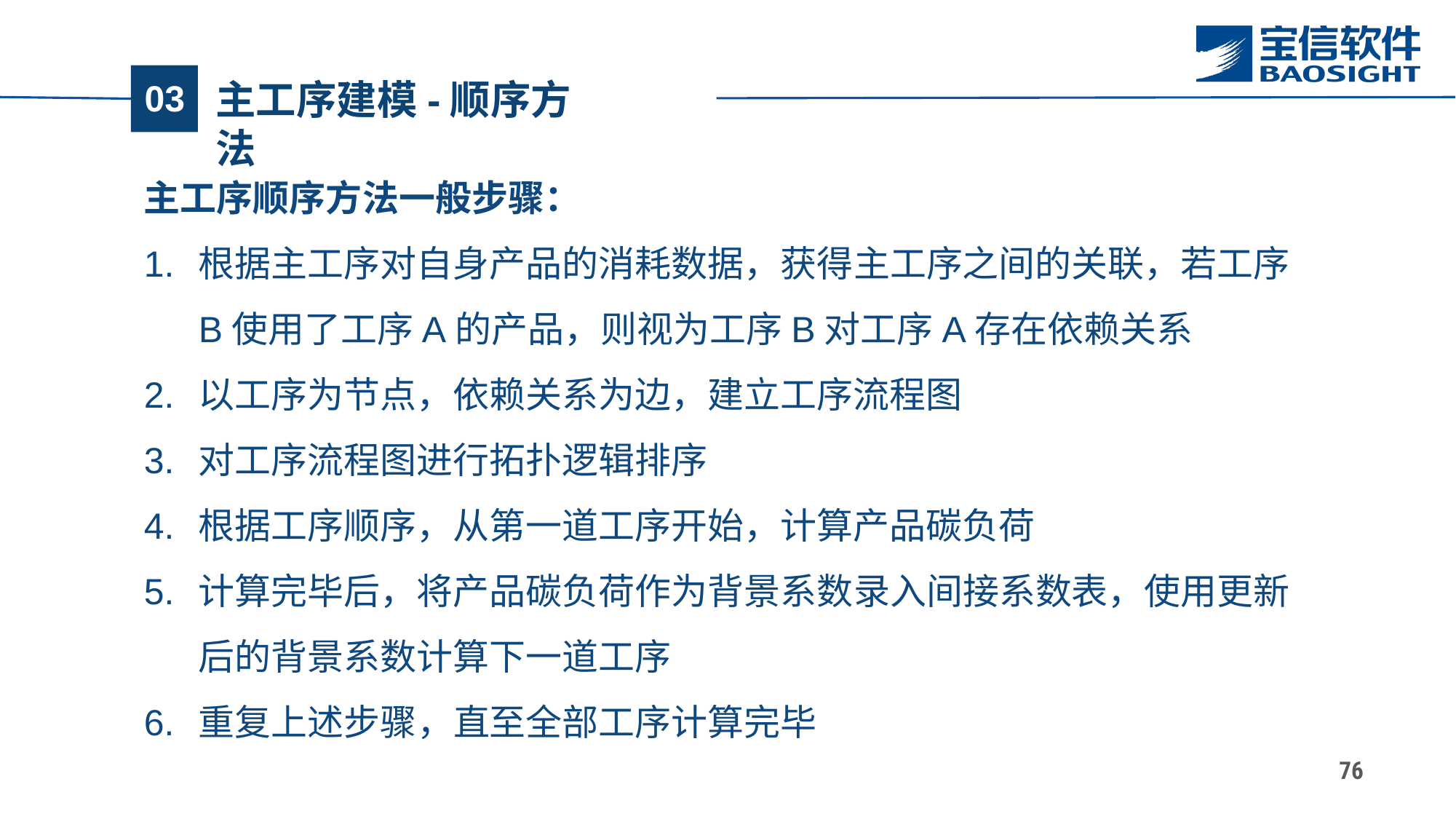

# 主工序建模-顺序方法
03
主工序顺序方法一般步骤：
根据主工序对自身产品的消耗数据，获得主工序之间的关联，若工序B使用了工序A的产品，则视为工序B对工序A存在依赖关系
以工序为节点，依赖关系为边，建立工序流程图
对工序流程图进行拓扑逻辑排序
根据工序顺序，从第一道工序开始，计算产品碳负荷
计算完毕后，将产品碳负荷作为背景系数录入间接系数表，使用更新后的背景系数计算下一道工序
重复上述步骤，直至全部工序计算完毕